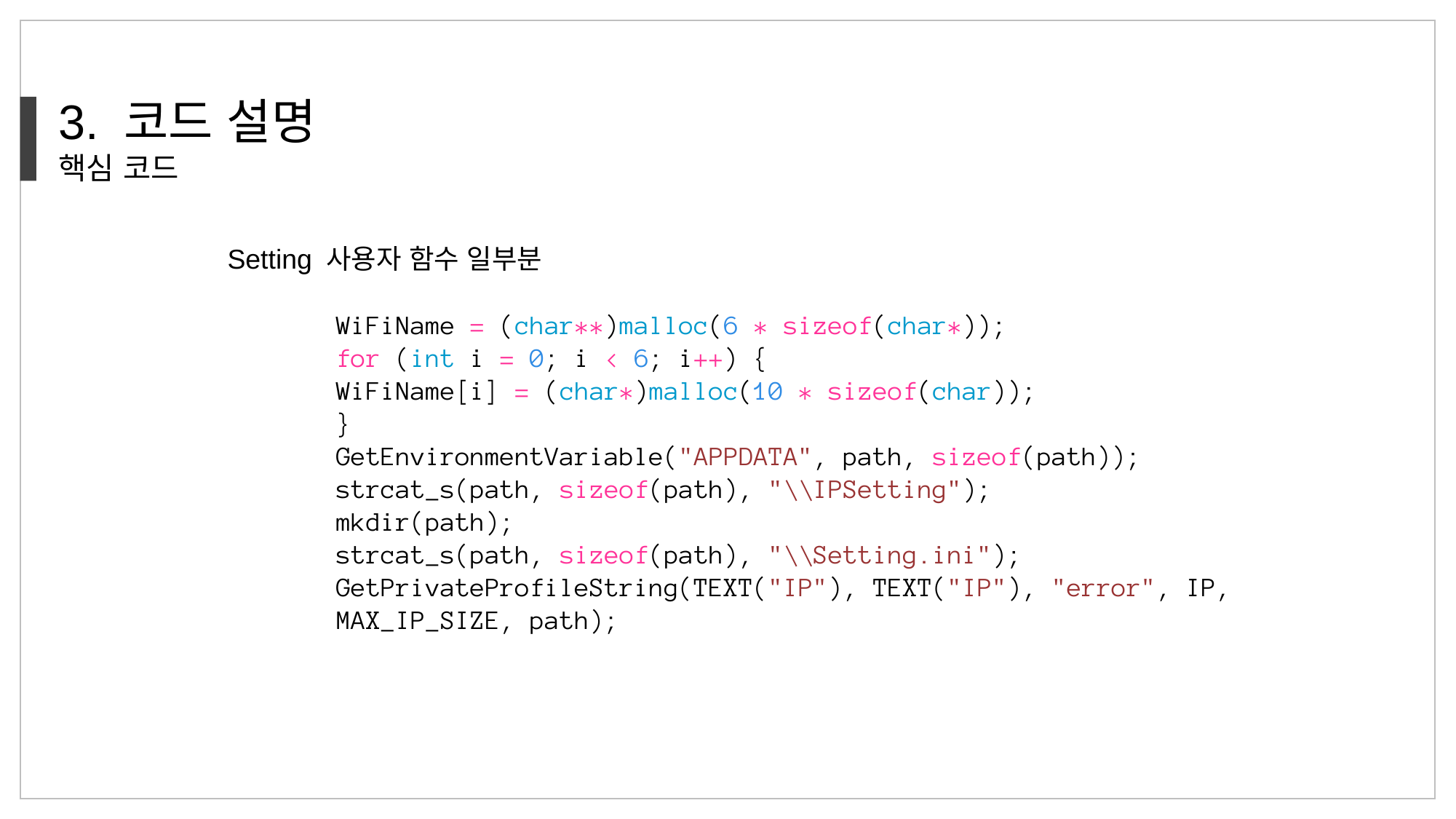

3. 코드 설명
핵심 코드

Setting 사용자 함수 일부분

	WiFiName = (char**)malloc(6 * sizeof(char*));
	for (int i = 0; i < 6; i++) {
	WiFiName[i] = (char*)malloc(10 * sizeof(char));
	}
	GetEnvironmentVariable("APPDATA", path, sizeof(path));
	strcat_s(path, sizeof(path), "\\IPSetting");
	mkdir(path);
	strcat_s(path, sizeof(path), "\\Setting.ini");
	GetPrivateProfileString(TEXT("IP"), TEXT("IP"), "error", IP, 	MAX_IP_SIZE, path);